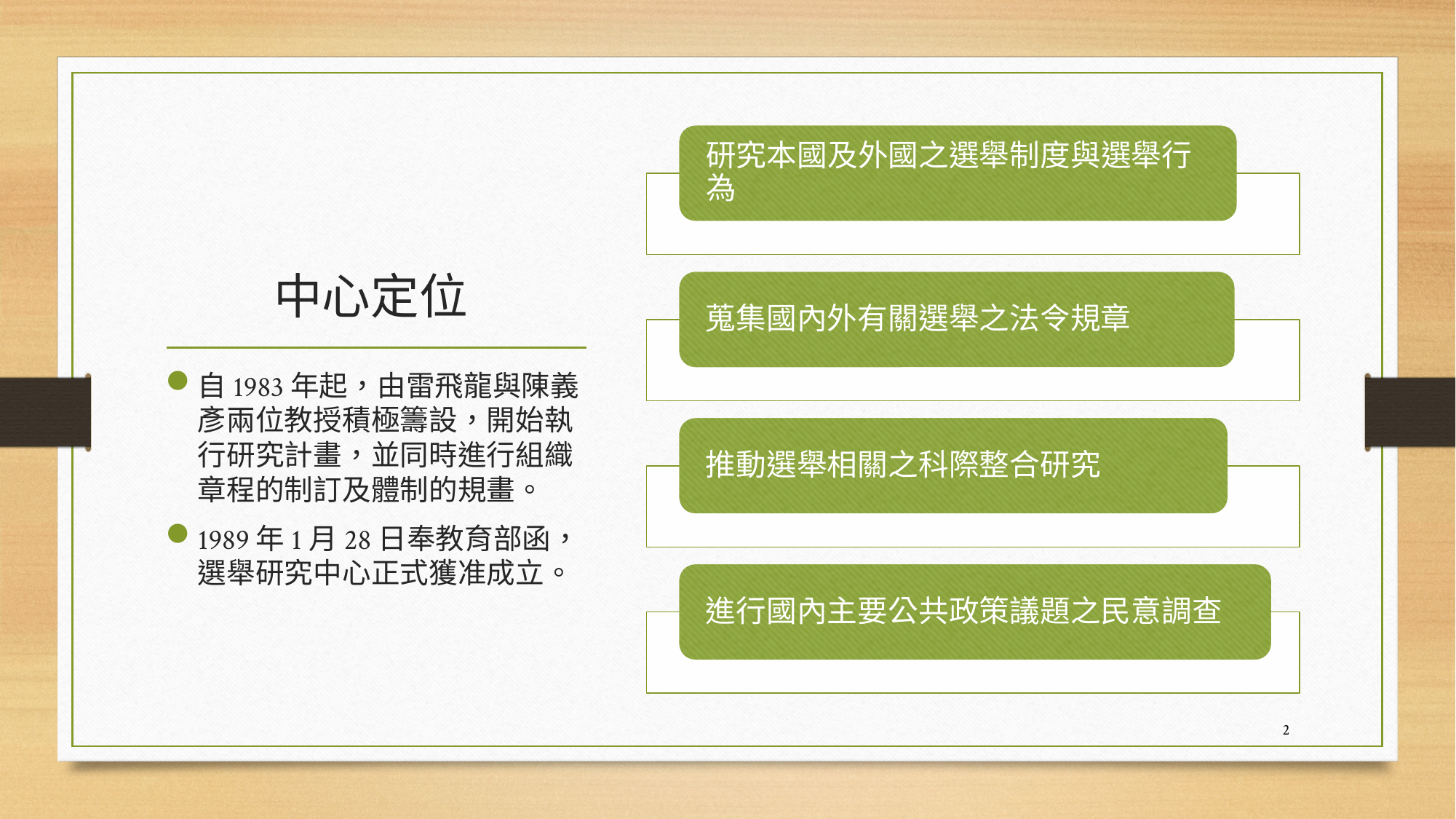

研究本國及外國之選舉制度與選舉行為
蒐集國內外有關選舉之法令規章
推動選舉相關之科際整合研究
進行國內主要公共政策議題之民意調查
# 中心定位
自1983年起，由雷飛龍與陳義彥兩位教授積極籌設，開始執行研究計畫，並同時進行組織章程的制訂及體制的規畫。
1989年1月28日奉教育部函，選舉研究中心正式獲准成立。
2